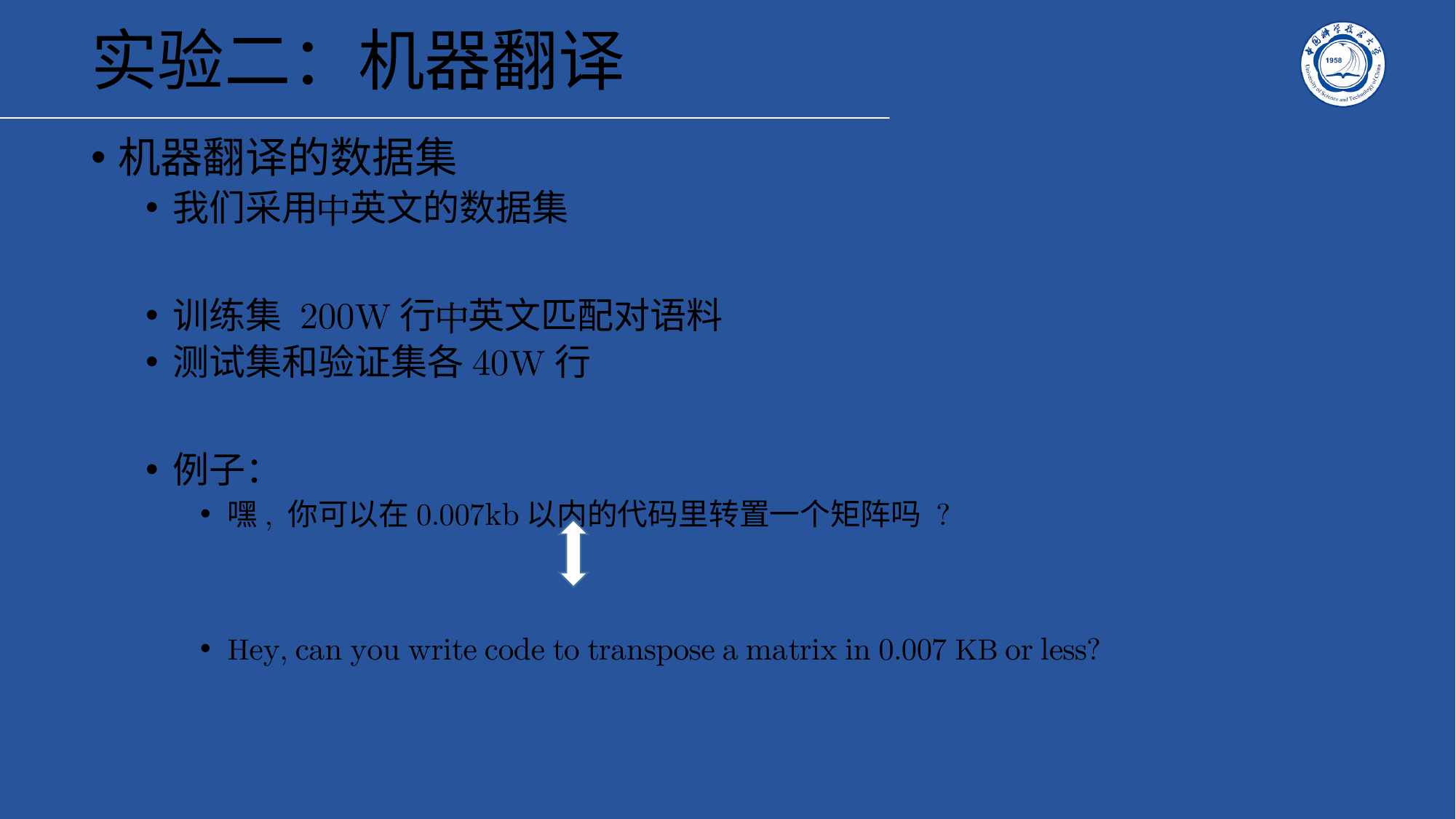

# 实验二：机器翻译
82
机器翻译的数据集
我们采用中英文的数据集

训练集 200W行中英文匹配对语料
测试集和验证集各40W行

例子：
嘿, 你可以在0.007kb以内的代码里转置一个矩阵吗 ?

Hey, can you write code to transpose a matrix in 0.007 KB or less?